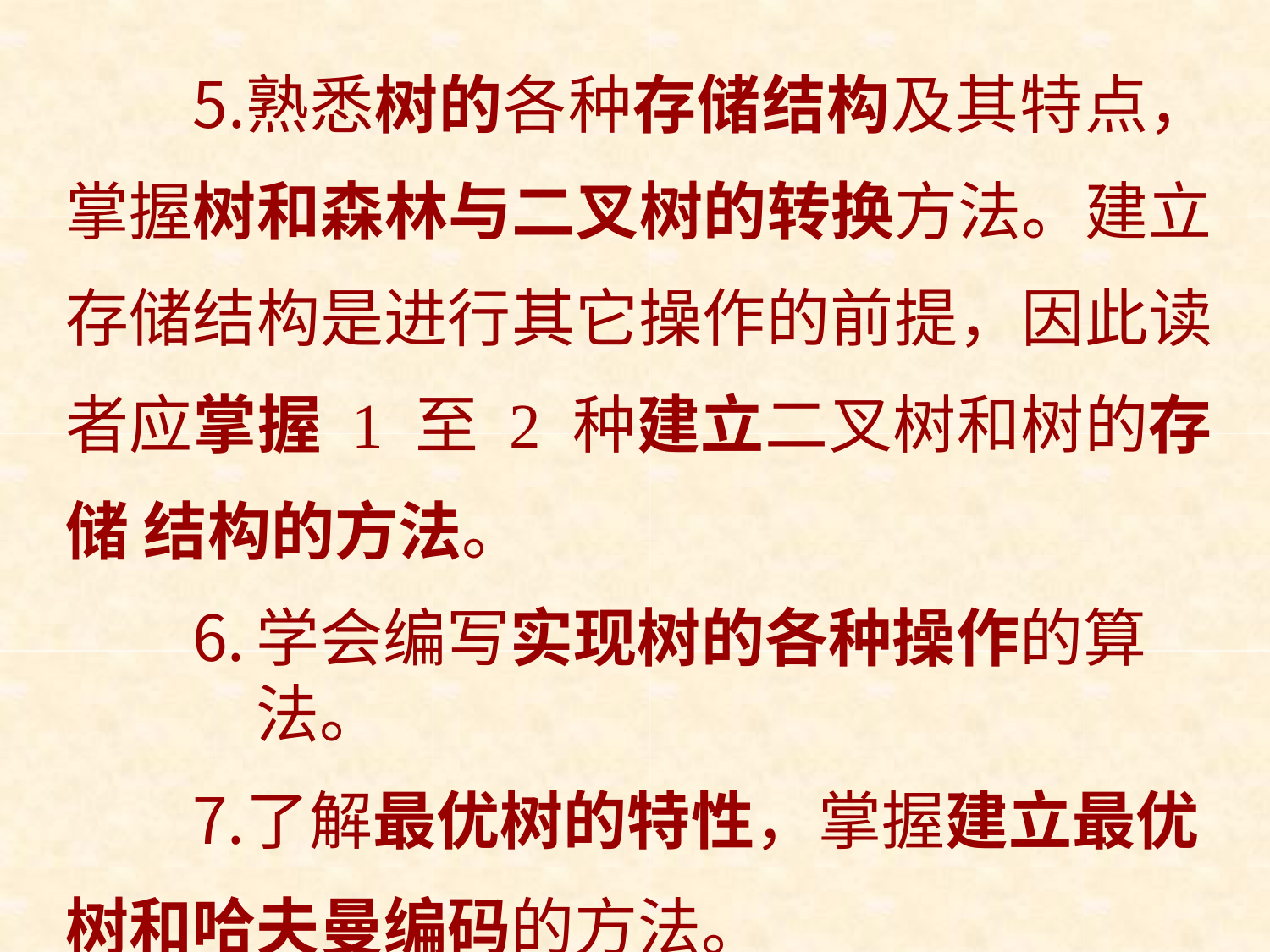

熟悉树的各种存储结构及其特点， 掌握树和森林与二叉树的转换方法。建立 存储结构是进行其它操作的前提，因此读 者应掌握 1 至 2 种建立二叉树和树的存储 结构的方法。
学会编写实现树的各种操作的算法。
了解最优树的特性，掌握建立最优 树和哈夫曼编码的方法。